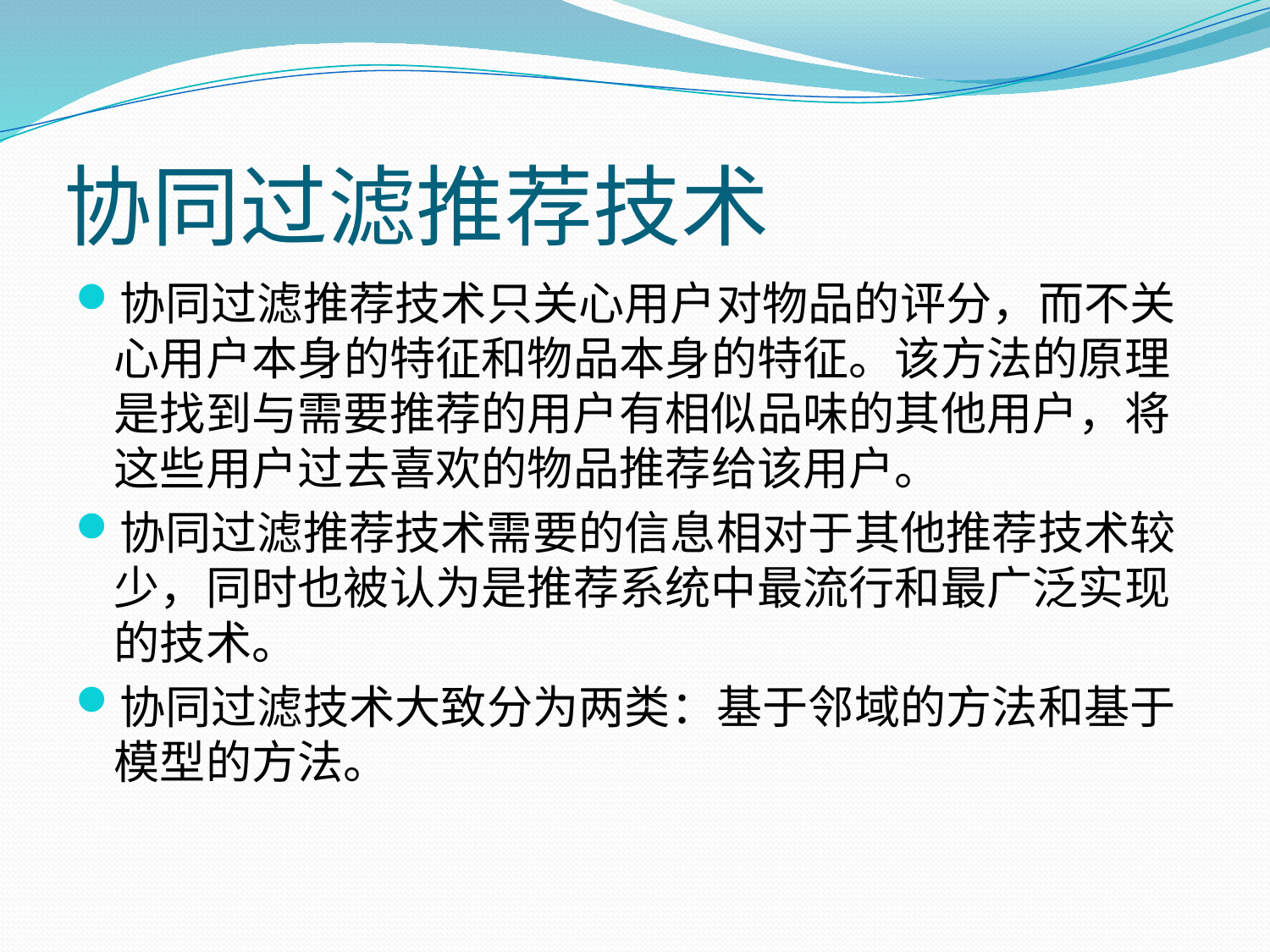

# 协同过滤推荐技术
协同过滤推荐技术只关心用户对物品的评分，而不关心用户本身的特征和物品本身的特征。该方法的原理是找到与需要推荐的用户有相似品味的其他用户，将这些用户过去喜欢的物品推荐给该用户。
协同过滤推荐技术需要的信息相对于其他推荐技术较少，同时也被认为是推荐系统中最流行和最广泛实现的技术。
协同过滤技术大致分为两类：基于邻域的方法和基于模型的方法。